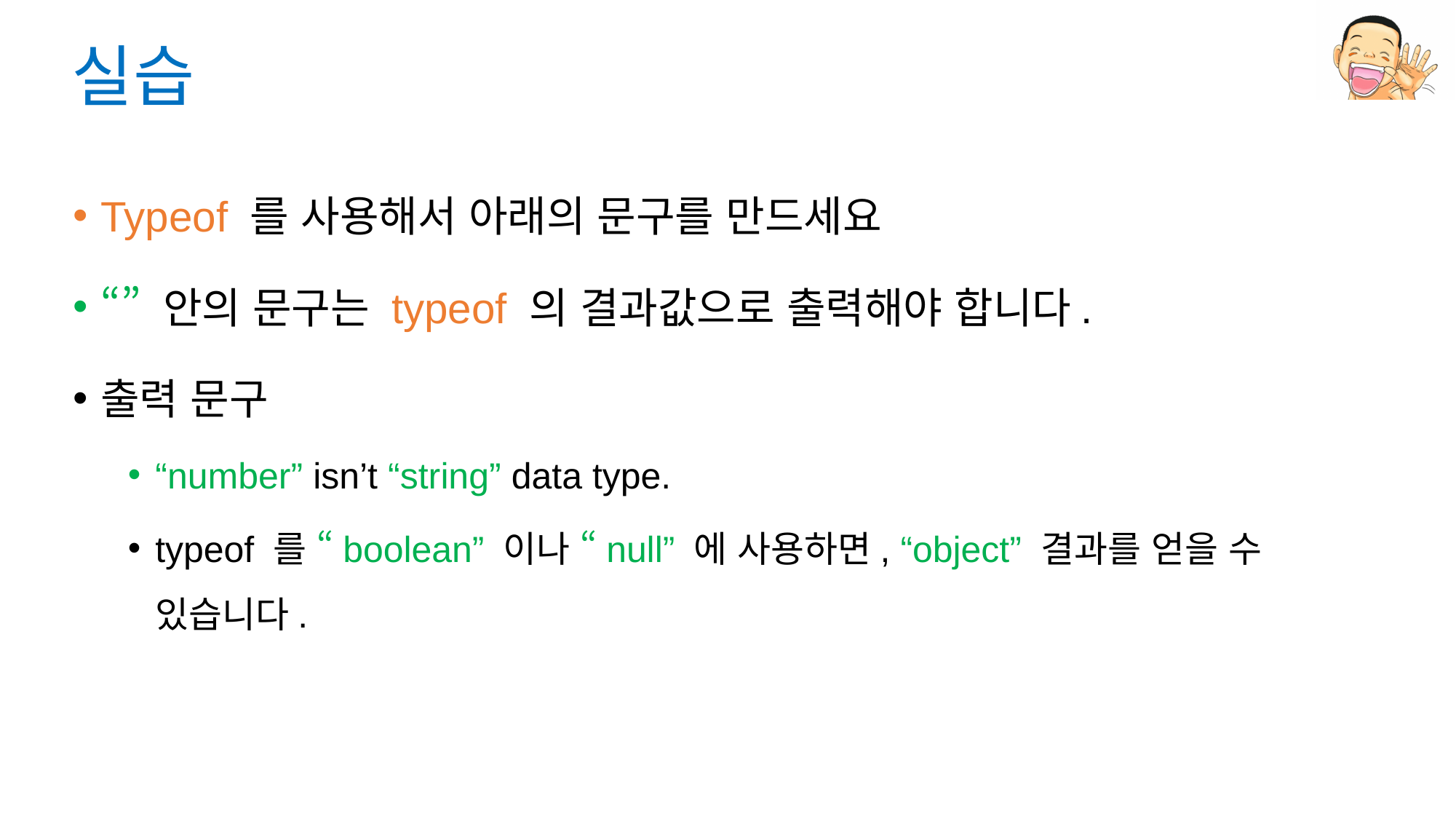

# 실습
Typeof 를 사용해서 아래의 문구를 만드세요
“” 안의 문구는 typeof 의 결과값으로 출력해야 합니다.
출력 문구
“number” isn’t “string” data type.
typeof 를 “boolean” 이나 “null” 에 사용하면, “object” 결과를 얻을 수 있습니다.